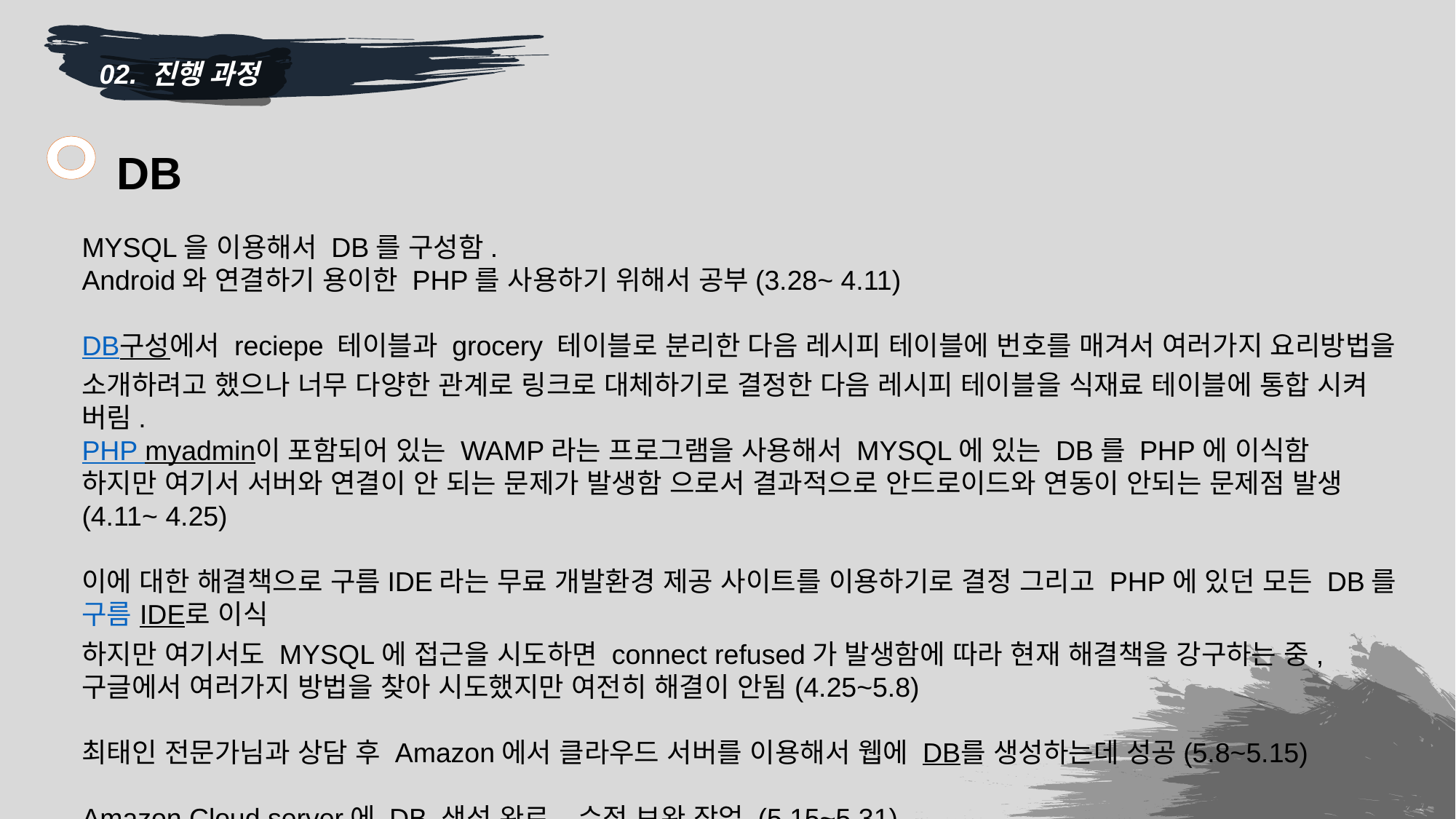

02. 진행 과정

ㅇ
 DB

MYSQL을 이용해서 DB를 구성함.
Android와 연결하기 용이한 PHP를 사용하기 위해서 공부(3.28~ 4.11)

DB구성에서 reciepe 테이블과 grocery 테이블로 분리한 다음 레시피 테이블에 번호를 매겨서 여러가지 요리방법을 소개하려고 했으나 너무 다양한 관계로 링크로 대체하기로 결정한 다음 레시피 테이블을 식재료 테이블에 통합 시켜 버림.
PHP myadmin이 포함되어 있는 WAMP라는 프로그램을 사용해서 MYSQL에 있는 DB를 PHP에 이식함
하지만 여기서 서버와 연결이 안 되는 문제가 발생함 으로서 결과적으로 안드로이드와 연동이 안되는 문제점 발생(4.11~ 4.25)

이에 대한 해결책으로 구름IDE라는 무료 개발환경 제공 사이트를 이용하기로 결정 그리고 PHP에 있던 모든 DB를 구름 IDE로 이식
하지만 여기서도 MYSQL에 접근을 시도하면 connect refused가 발생함에 따라 현재 해결책을 강구하는 중, 구글에서 여러가지 방법을 찾아 시도했지만 여전히 해결이 안됨(4.25~5.8)

최태인 전문가님과 상담 후 Amazon에서 클라우드 서버를 이용해서 웹에 DB를 생성하는데 성공(5.8~5.15)

Amazon Cloud server에 DB 생성 완료. 수정 보완 작업 (5.15~5.31)